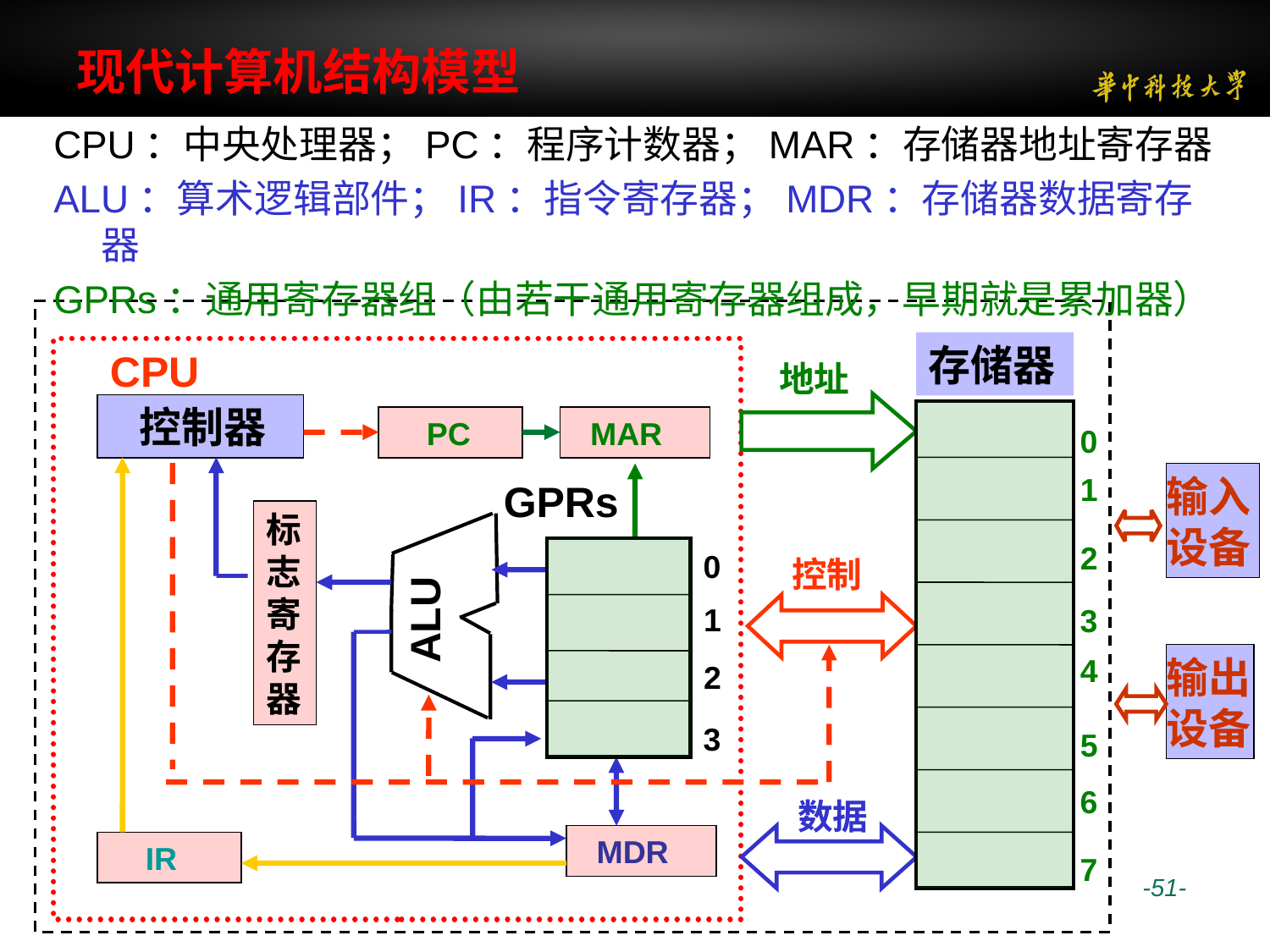

# 现代计算机结构模型
CPU：中央处理器；PC：程序计数器；MAR：存储器地址寄存器
ALU：算术逻辑部件；IR：指令寄存器；MDR：存储器数据寄存器
GPRs：通用寄存器组（由若干通用寄存器组成，早期就是累加器）

存储器

0
1
2
3
4
5
6
7

CPU
地址

控制

数据

  控制器
    PC
  MAR

输入
设备

GPRs

0
1
2
3

标
志
寄
存
器

ALU

输出
设备

  MDR
    IR

 -51-